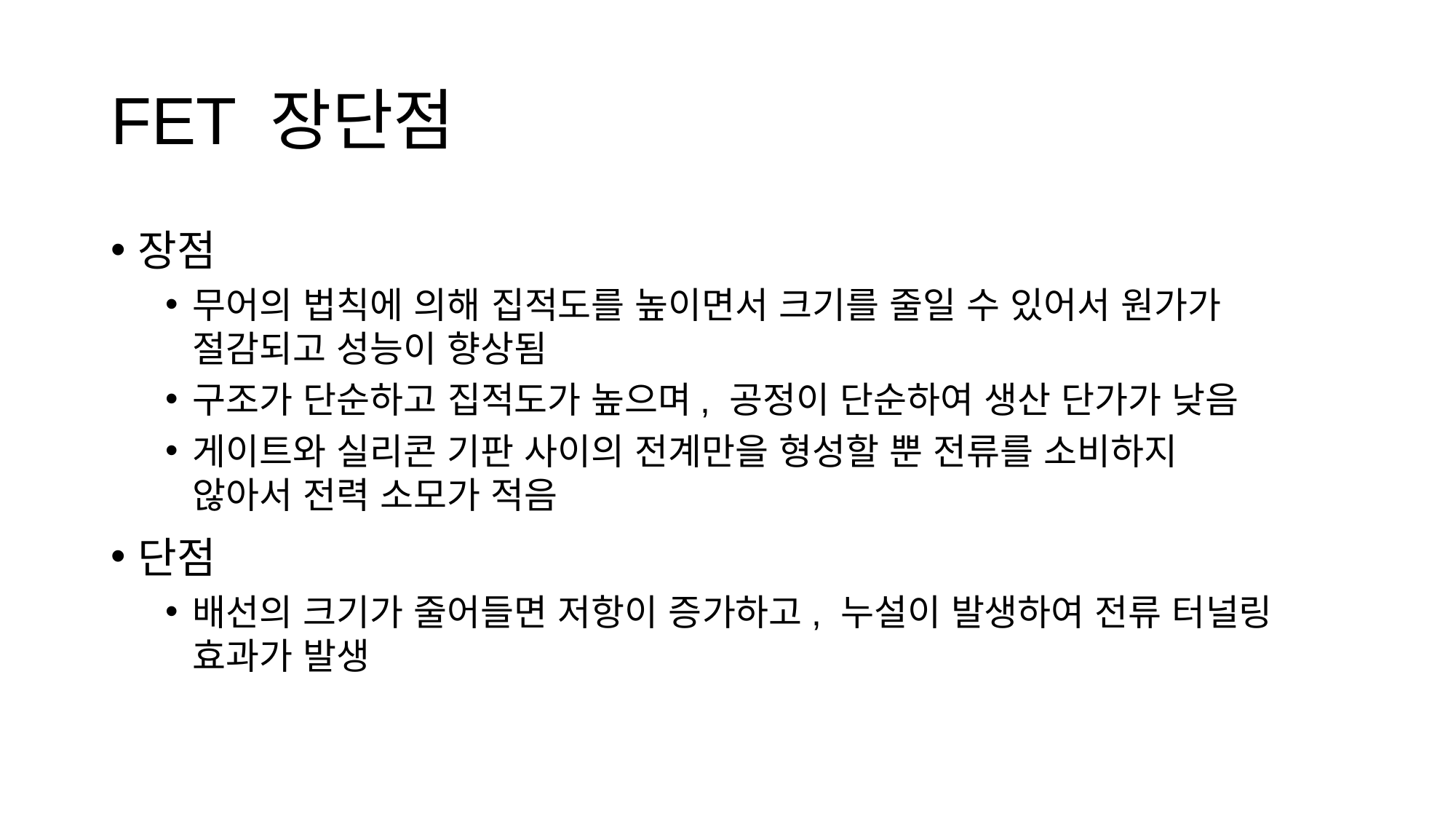

# FET 장단점
장점
무어의 법칙에 의해 집적도를 높이면서 크기를 줄일 수 있어서 원가가 절감되고 성능이 향상됨
구조가 단순하고 집적도가 높으며, 공정이 단순하여 생산 단가가 낮음
게이트와 실리콘 기판 사이의 전계만을 형성할 뿐 전류를 소비하지
않아서 전력 소모가 적음
단점
배선의 크기가 줄어들면 저항이 증가하고, 누설이 발생하여 전류 터널링 효과가 발생